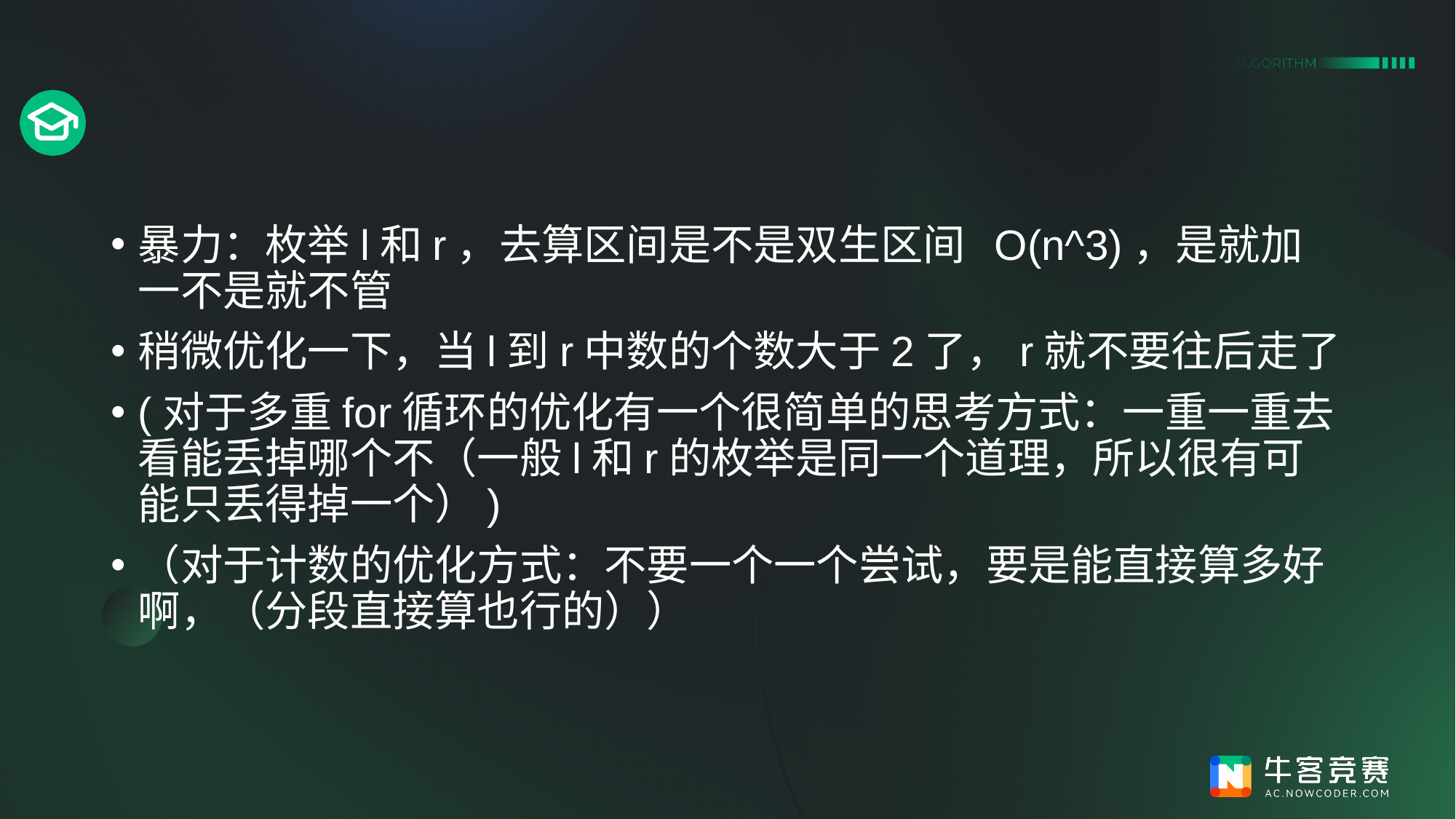

#
暴力：枚举l和r，去算区间是不是双生区间  O(n^3)，是就加一不是就不管
稍微优化一下，当l到r中数的个数大于2了，r就不要往后走了
(对于多重for循环的优化有一个很简单的思考方式：一重一重去看能丢掉哪个不（一般l和r的枚举是同一个道理，所以很有可能只丢得掉一个）)
（对于计数的优化方式：不要一个一个尝试，要是能直接算多好啊，（分段直接算也行的））